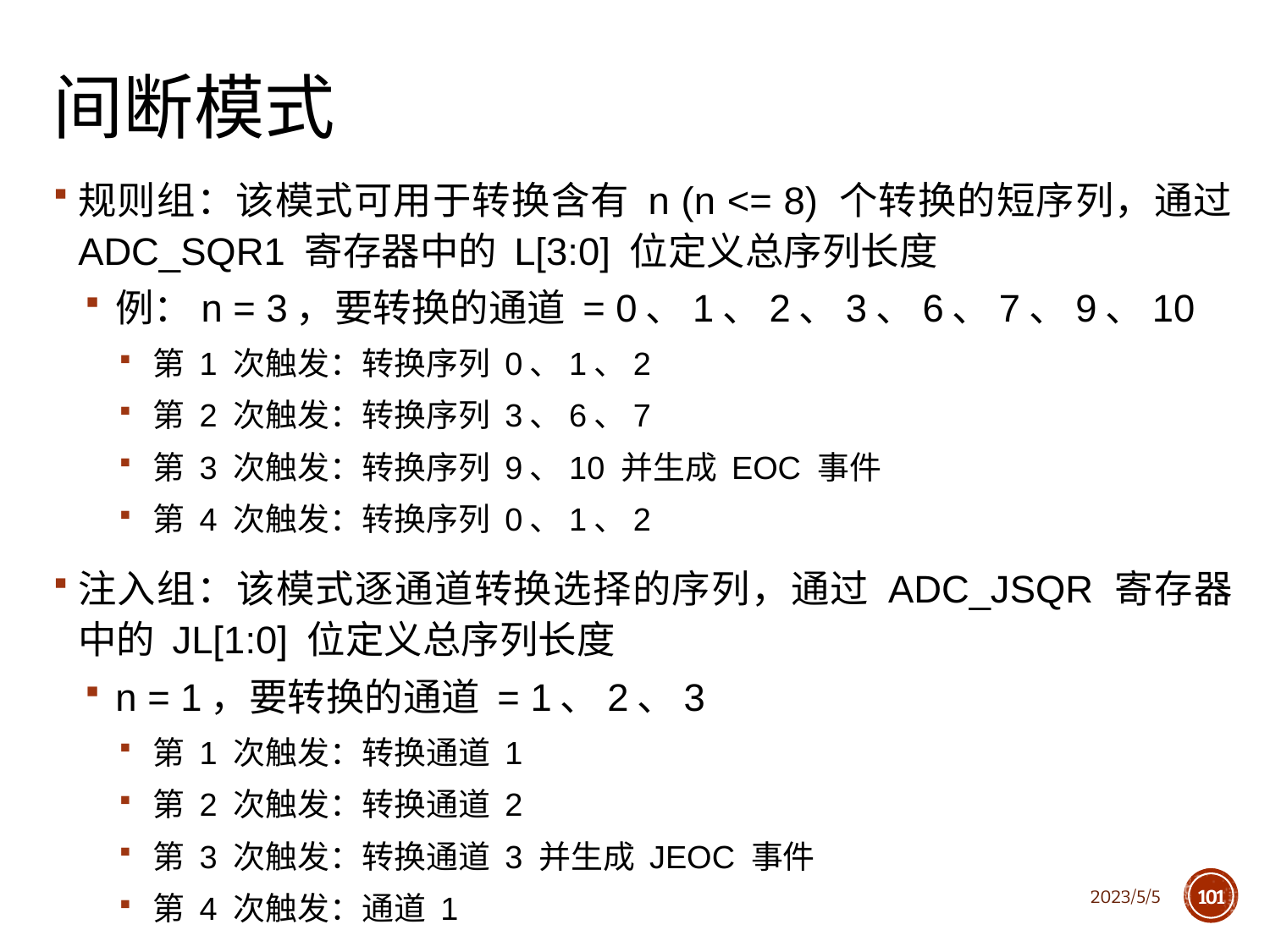

# 间断模式
规则组：该模式可用于转换含有 n (n <= 8) 个转换的短序列，通过 ADC_SQR1 寄存器中的 L[3:0] 位定义总序列长度
例：n = 3，要转换的通道 = 0、1、2、3、6、7、9、10
第 1 次触发：转换序列 0、1、2
第 2 次触发：转换序列 3、6、7
第 3 次触发：转换序列 9、10 并生成 EOC 事件
第 4 次触发：转换序列 0、1、2
注入组：该模式逐通道转换选择的序列，通过 ADC_JSQR 寄存器中的 JL[1:0] 位定义总序列长度
n = 1，要转换的通道 = 1、2、3
第 1 次触发：转换通道 1
第 2 次触发：转换通道 2
第 3 次触发：转换通道 3 并生成 JEOC 事件
第 4 次触发：通道 1
2023/5/5
101